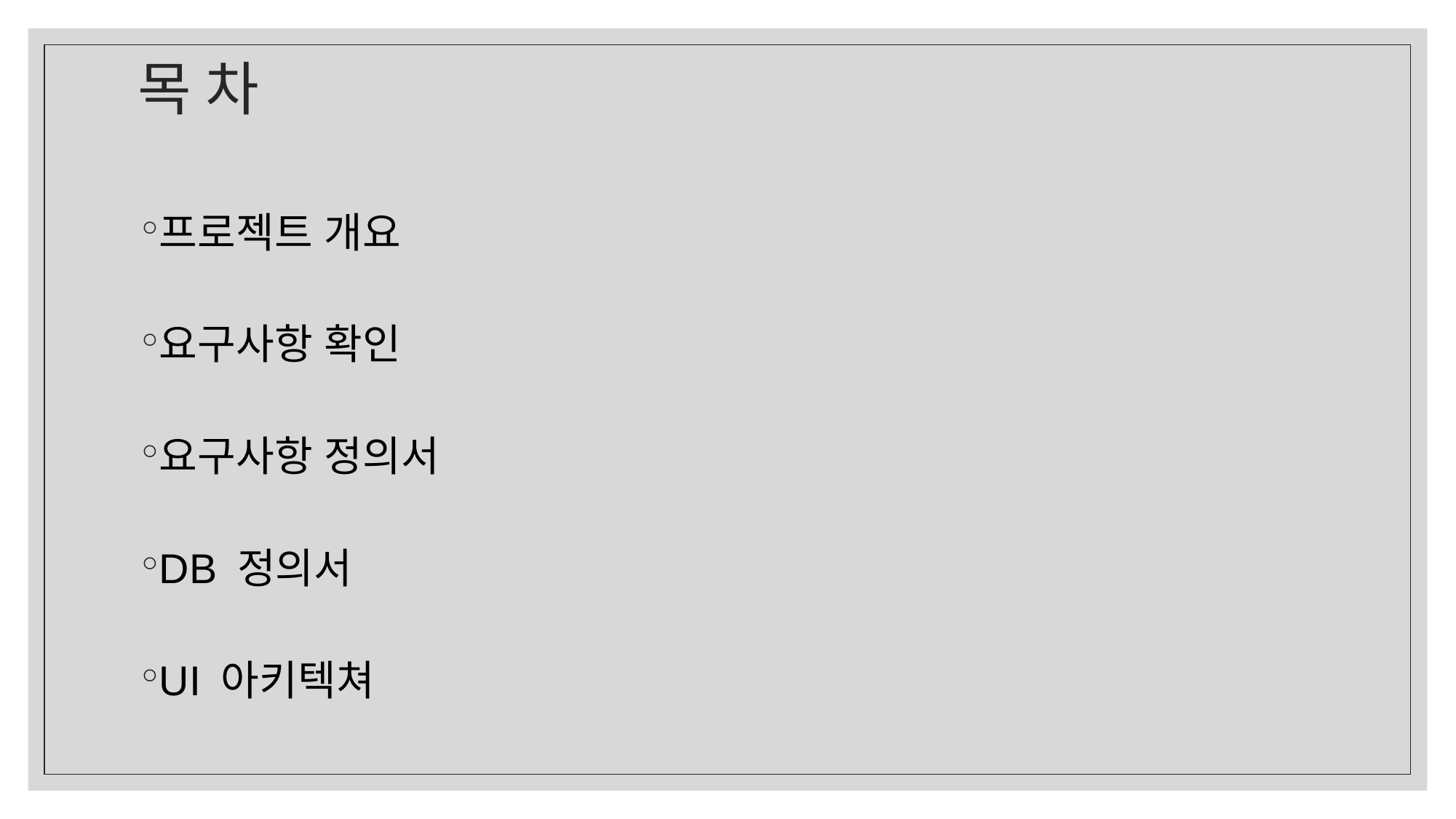

# 목 차
프로젝트 개요
요구사항 확인
요구사항 정의서
DB 정의서
UI 아키텍쳐